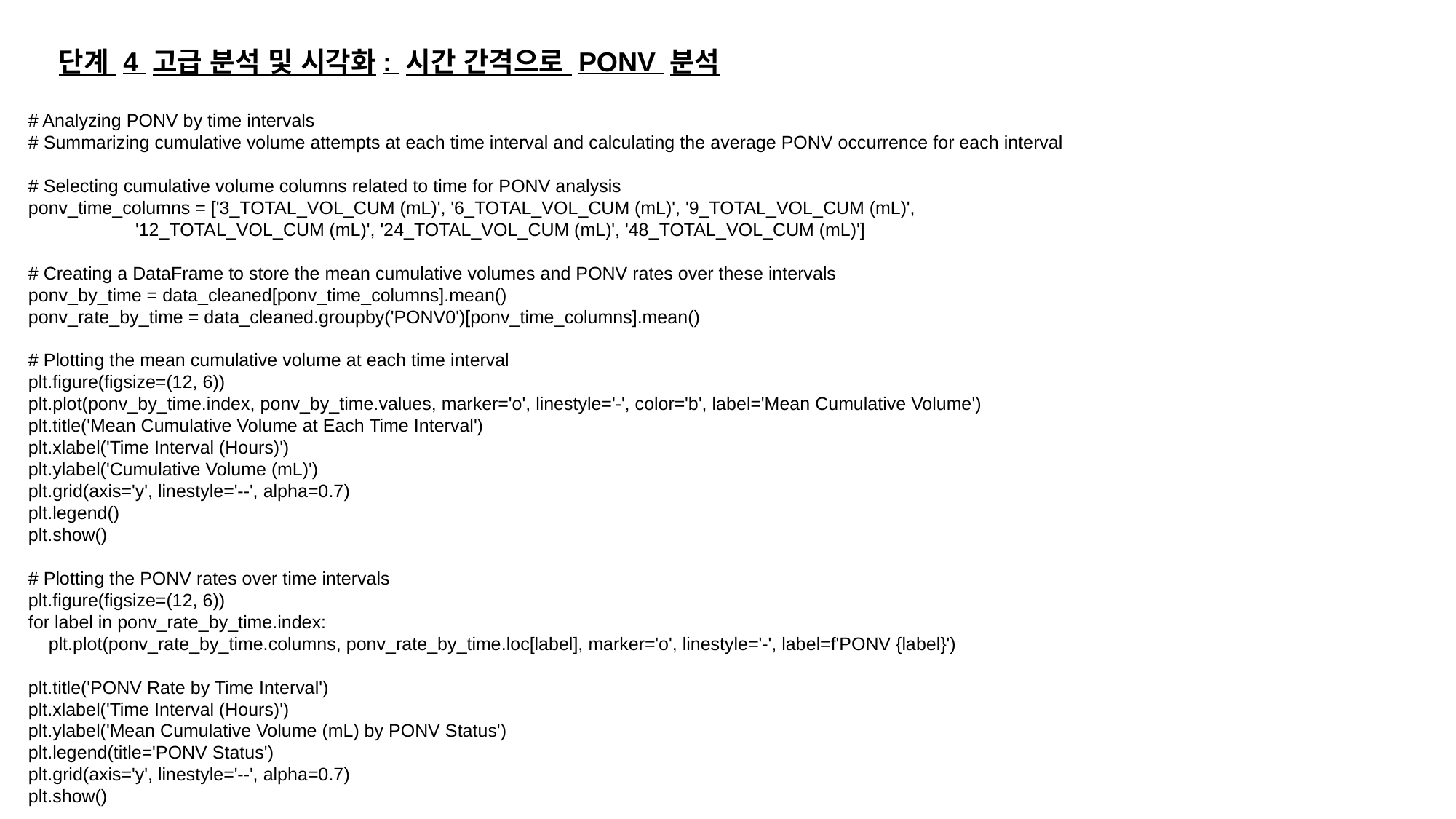

단계 4 고급 분석 및 시각화: 시간 간격으로 PONV 분석
# Analyzing PONV by time intervals
# Summarizing cumulative volume attempts at each time interval and calculating the average PONV occurrence for each interval

# Selecting cumulative volume columns related to time for PONV analysis
ponv_time_columns = ['3_TOTAL_VOL_CUM (mL)', '6_TOTAL_VOL_CUM (mL)', '9_TOTAL_VOL_CUM (mL)',
                     '12_TOTAL_VOL_CUM (mL)', '24_TOTAL_VOL_CUM (mL)', '48_TOTAL_VOL_CUM (mL)']

# Creating a DataFrame to store the mean cumulative volumes and PONV rates over these intervals
ponv_by_time = data_cleaned[ponv_time_columns].mean()
ponv_rate_by_time = data_cleaned.groupby('PONV0')[ponv_time_columns].mean()

# Plotting the mean cumulative volume at each time interval
plt.figure(figsize=(12, 6))
plt.plot(ponv_by_time.index, ponv_by_time.values, marker='o', linestyle='-', color='b', label='Mean Cumulative Volume')
plt.title('Mean Cumulative Volume at Each Time Interval')
plt.xlabel('Time Interval (Hours)')
plt.ylabel('Cumulative Volume (mL)')
plt.grid(axis='y', linestyle='--', alpha=0.7)
plt.legend()
plt.show()

# Plotting the PONV rates over time intervals
plt.figure(figsize=(12, 6))
for label in ponv_rate_by_time.index:
    plt.plot(ponv_rate_by_time.columns, ponv_rate_by_time.loc[label], marker='o', linestyle='-', label=f'PONV {label}')

plt.title('PONV Rate by Time Interval')
plt.xlabel('Time Interval (Hours)')
plt.ylabel('Mean Cumulative Volume (mL) by PONV Status')
plt.legend(title='PONV Status')
plt.grid(axis='y', linestyle='--', alpha=0.7)
plt.show()